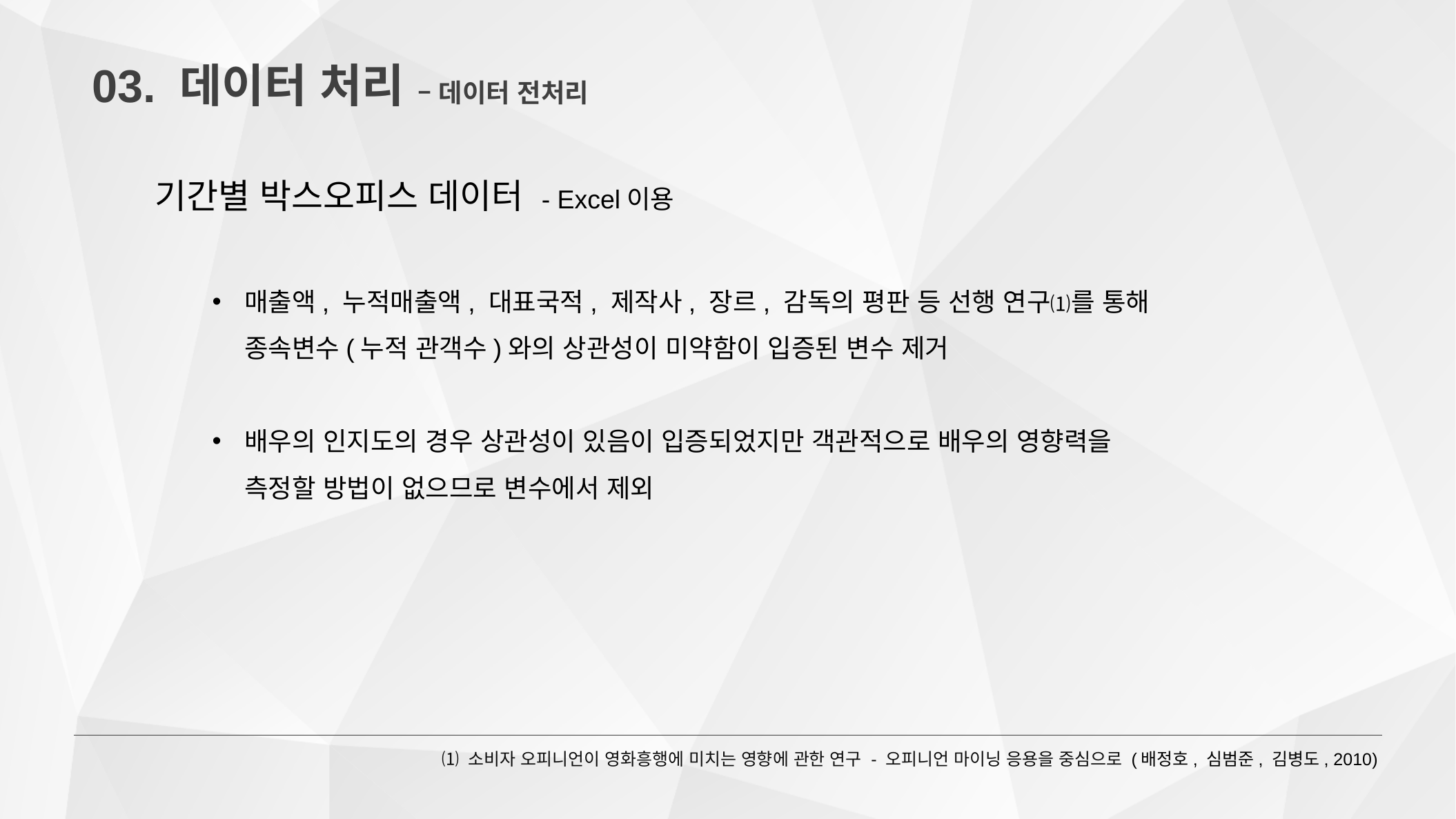

03. 데이터 처리 – 데이터 전처리
기간별 박스오피스 데이터 - Excel이용
매출액, 누적매출액, 대표국적, 제작사, 장르, 감독의 평판 등 선행 연구⑴를 통해
종속변수(누적 관객수)와의 상관성이 미약함이 입증된 변수 제거

배우의 인지도의 경우 상관성이 있음이 입증되었지만 객관적으로 배우의 영향력을
측정할 방법이 없으므로 변수에서 제외

⑴ 소비자 오피니언이 영화흥행에 미치는 영향에 관한 연구 - 오피니언 마이닝 응용을 중심으로 (배정호, 심범준, 김병도, 2010)